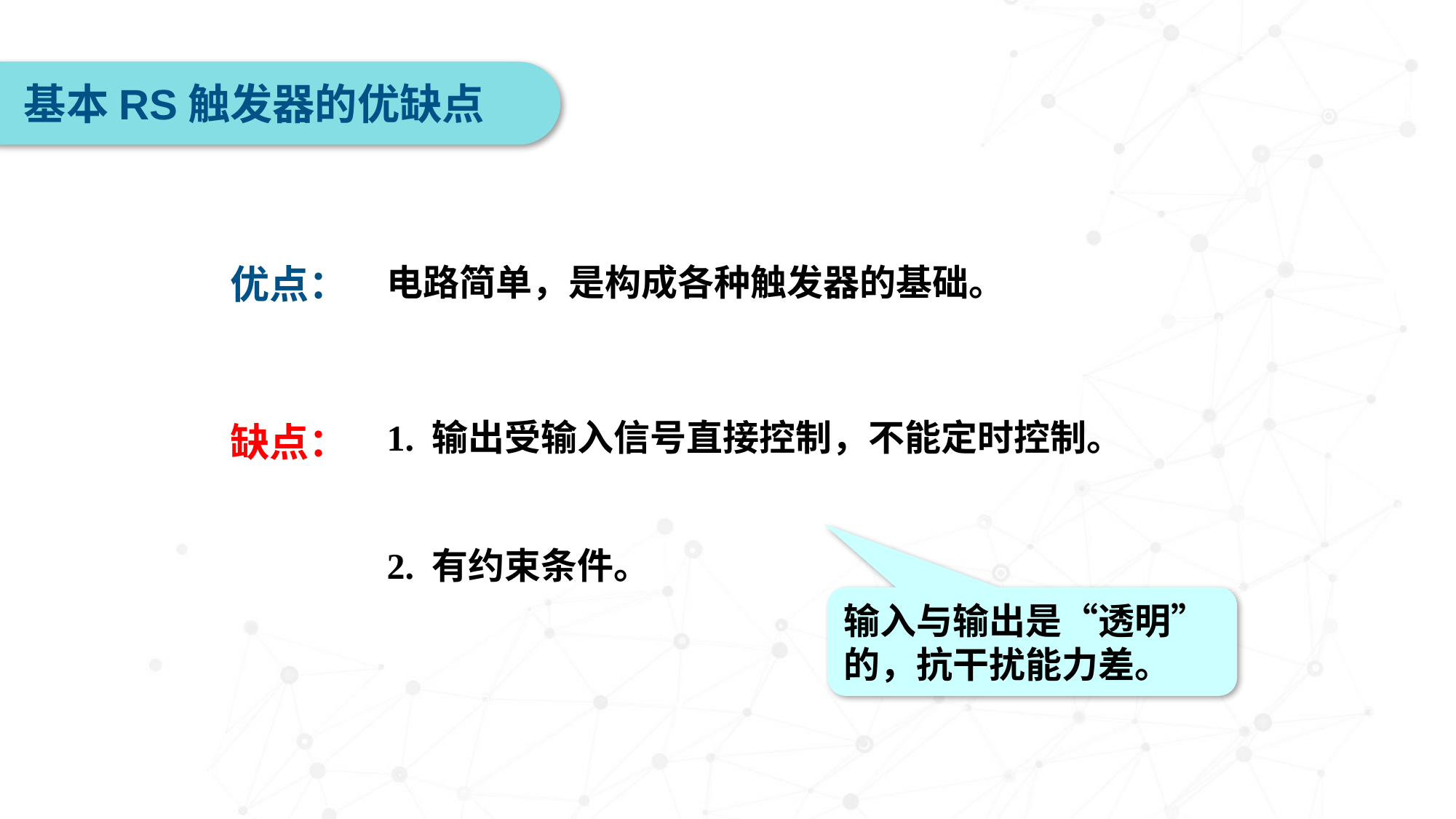

基本RS触发器的优缺点
电路简单，是构成各种触发器的基础。
优点：
1. 输出受输入信号直接控制，不能定时控制。
缺点：
2. 有约束条件。
输入与输出是“透明”的，抗干扰能力差。
13